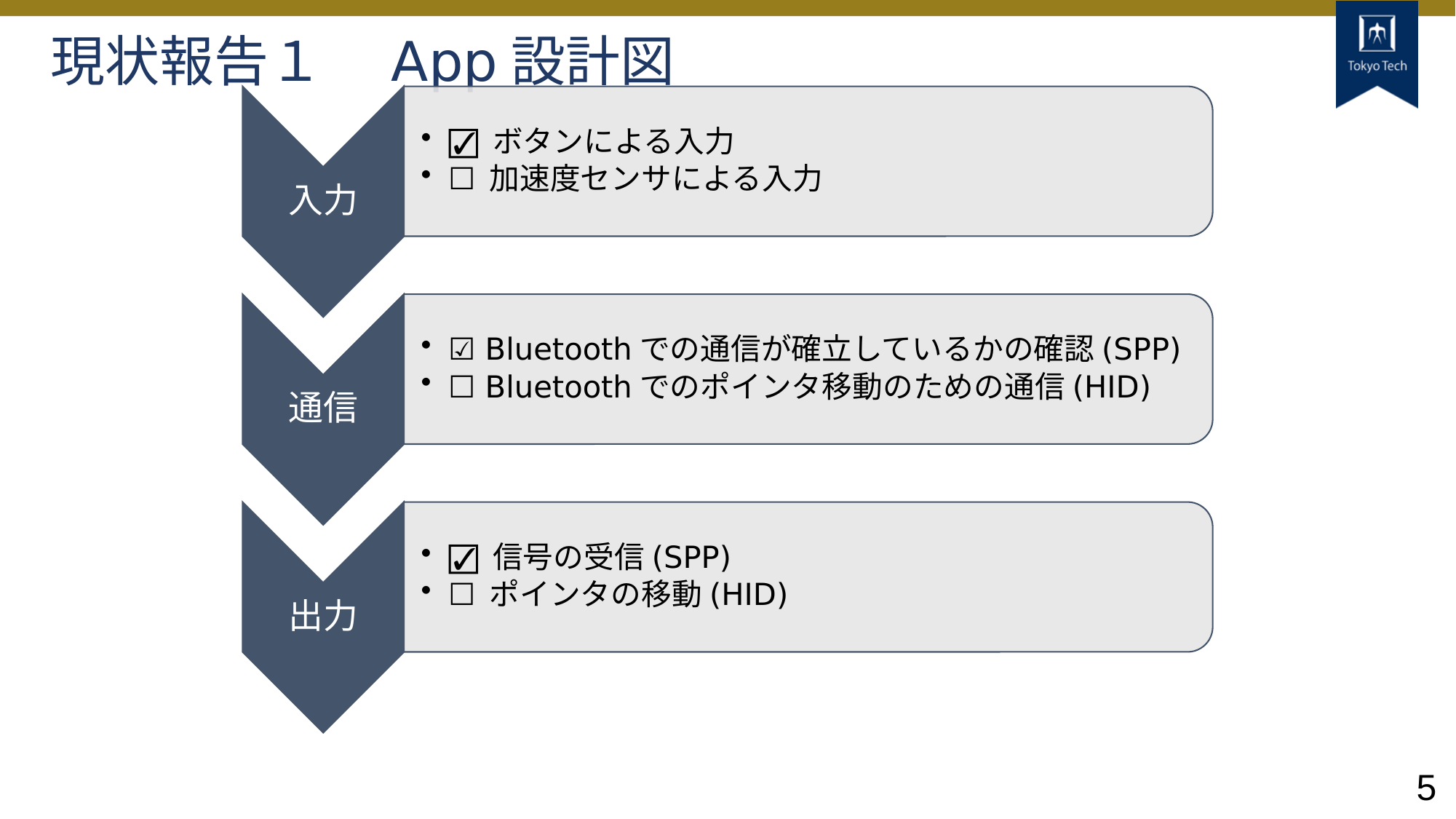

# 現状報告１　App設計図
入力
☑ ボタンによる入力
☐ 加速度センサによる入力
通信
☑ Bluetoothでの通信が確立しているかの確認(SPP)
☐ Bluetoothでのポインタ移動のための通信(HID)
出力
☑ 信号の受信(SPP)
☐ ポインタの移動(HID)